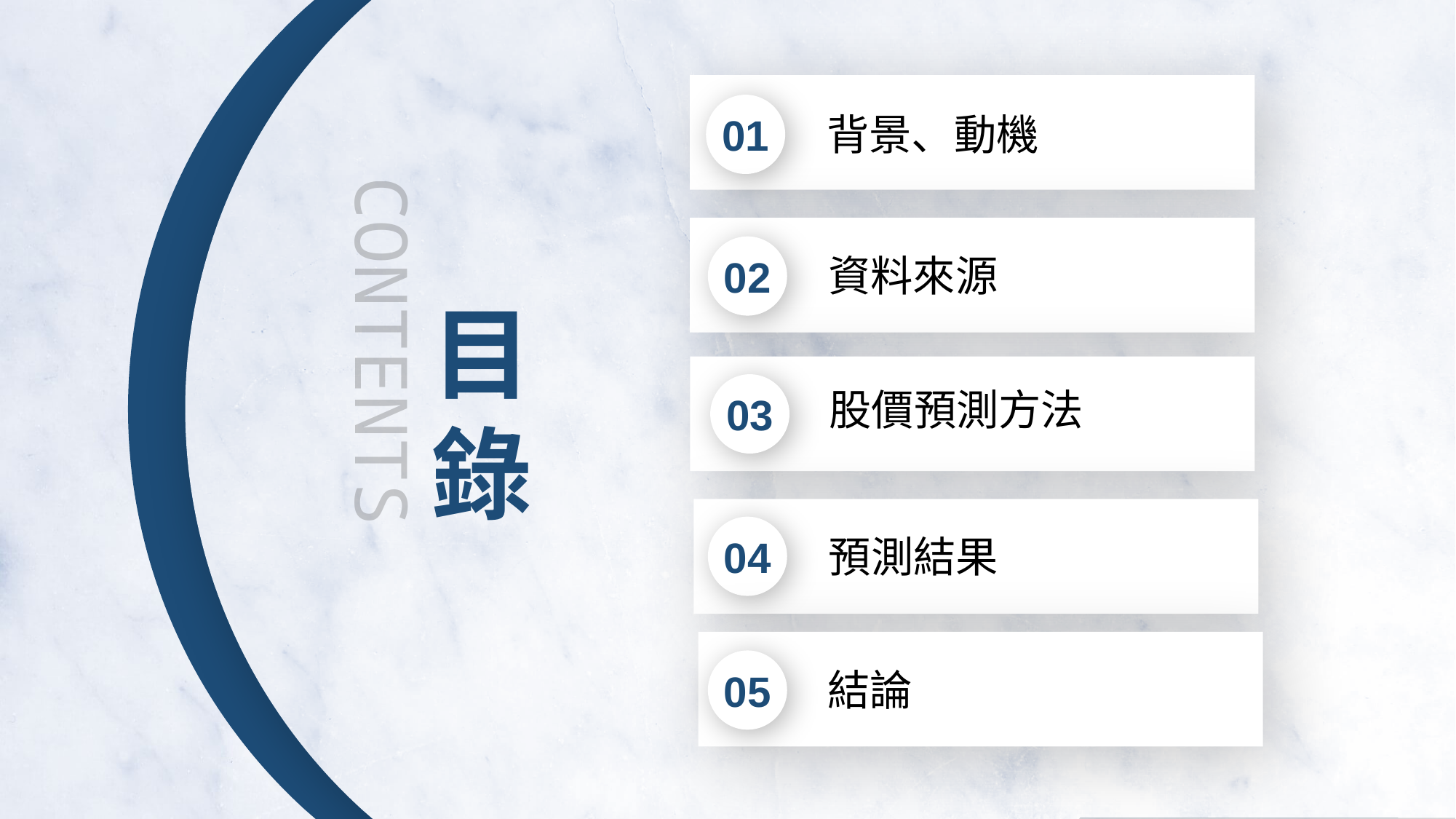

01
背景、動機

02
資料來源
目錄

CONTENTS
03
股價預測方法

04
預測結果

05
結論